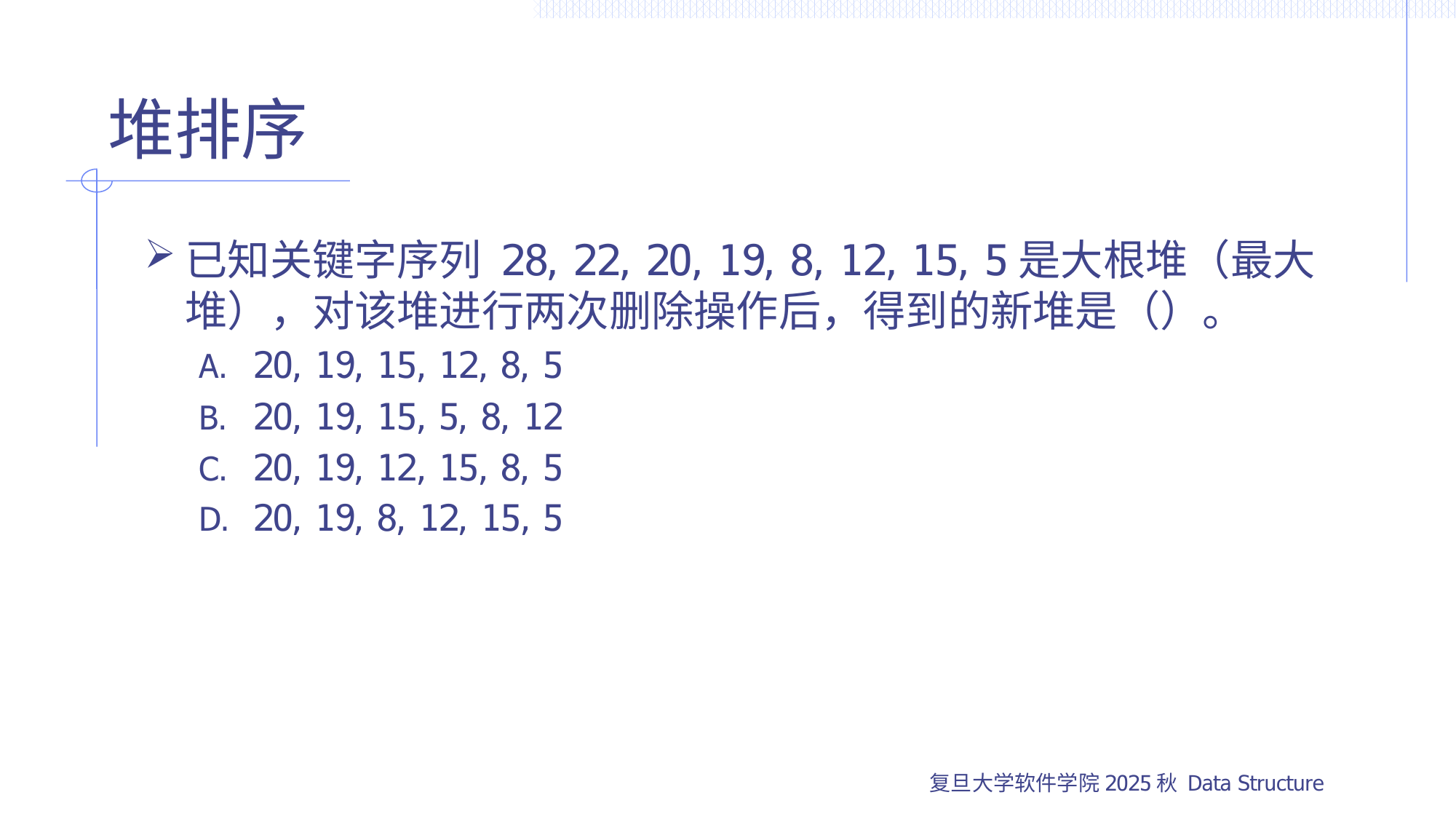

# 堆排序
已知关键字序列 28, 22, 20, 19, 8, 12, 15, 5是大根堆（最大堆），对该堆进行两次删除操作后，得到的新堆是（）。
20, 19, 15, 12, 8, 5
20, 19, 15, 5, 8, 12
20, 19, 12, 15, 8, 5
20, 19, 8, 12, 15, 5